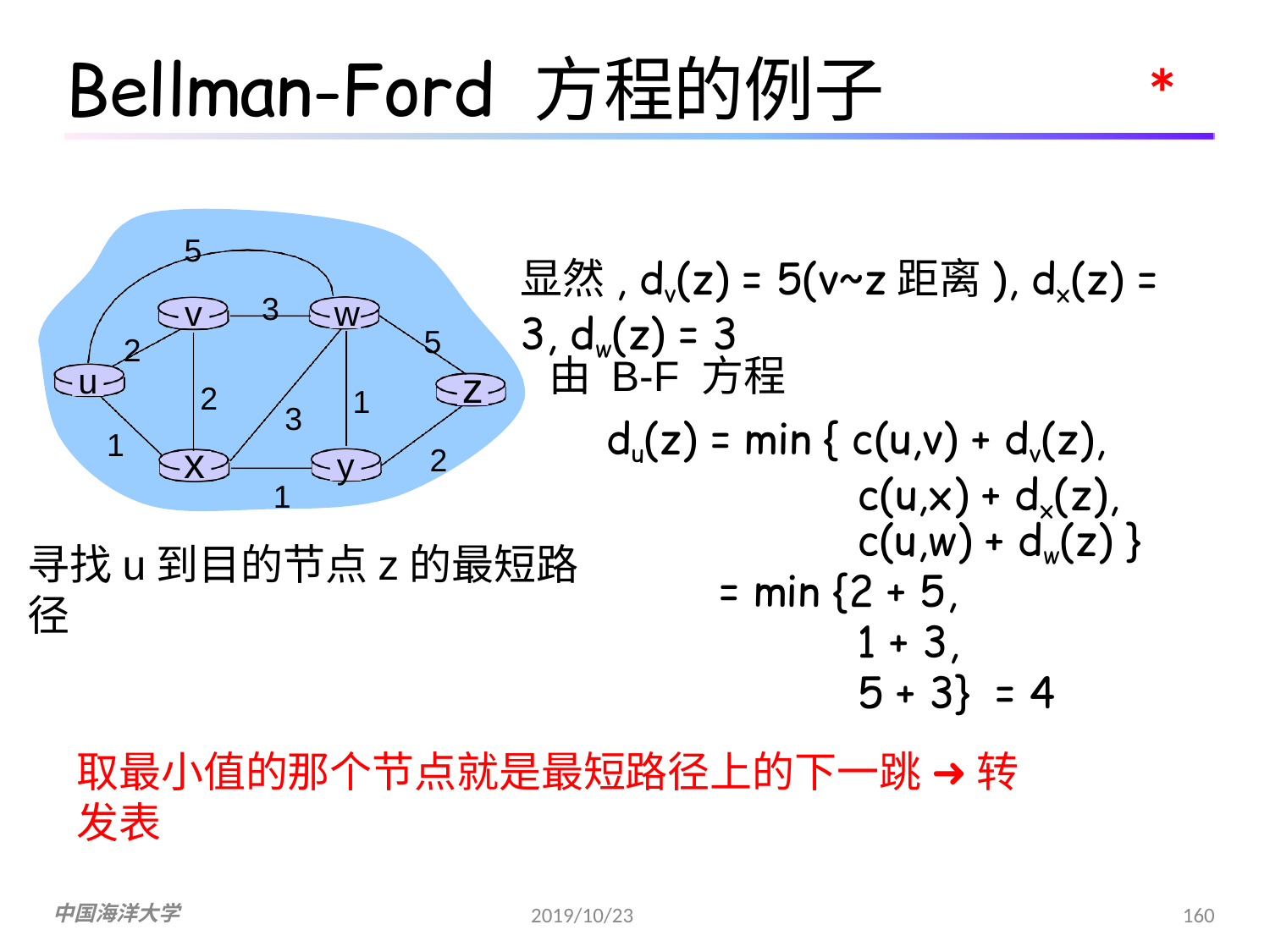

# Bellman-Ford 方程的例子
*

5

v

显然, dv(z) = 5(v~z距离), dx(z) = 3, dw(z) = 3
3
w
5
2
由 B-F 方程

du(z) = min { c(u,v) + dv(z),
c(u,x) + dx(z),
u
z
2

x
1

y
3
1
2
1
c(u,w) + dw(z) }
寻找u到目的节点z的最短路径
= min {2 + 5,
1 + 3,
5 + 3}	= 4

取最小值的那个节点就是最短路径上的下一跳 ➜ 转发表